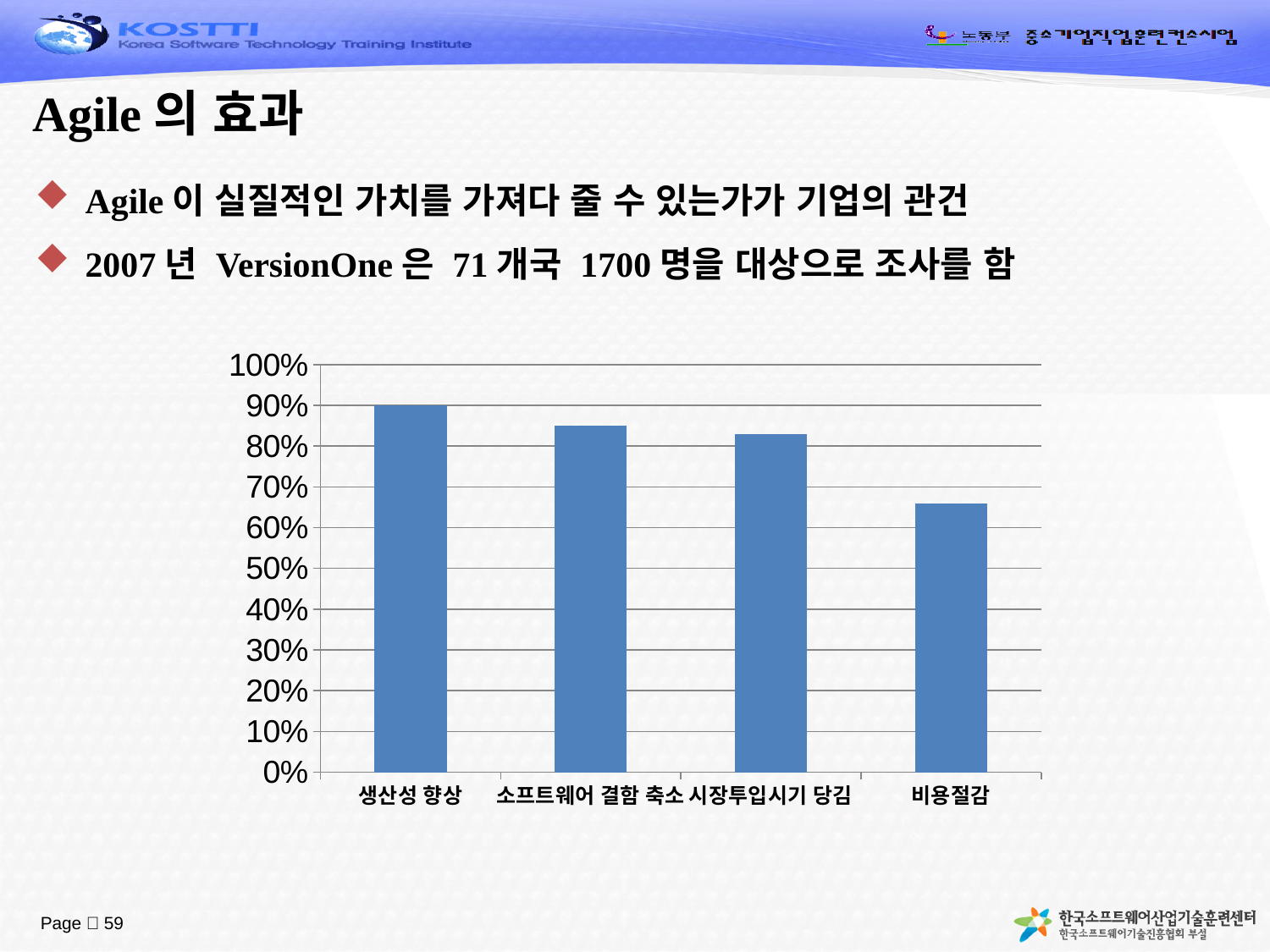

# Agile의 효과
Agile이 실질적인 가치를 가져다 줄 수 있는가가 기업의 관건
2007년 VersionOne은 71개국 1700명을 대상으로 조사를 함

### Chart

| Category | 비율 |
|---|---|
| 생산성 향상 | 0.9 |
| 소프트웨어 결함 축소 | 0.8500000000000006 |
| 시장투입시기 당김 | 0.8300000000000006 |
| 비용절감 | 0.660000000000001 |